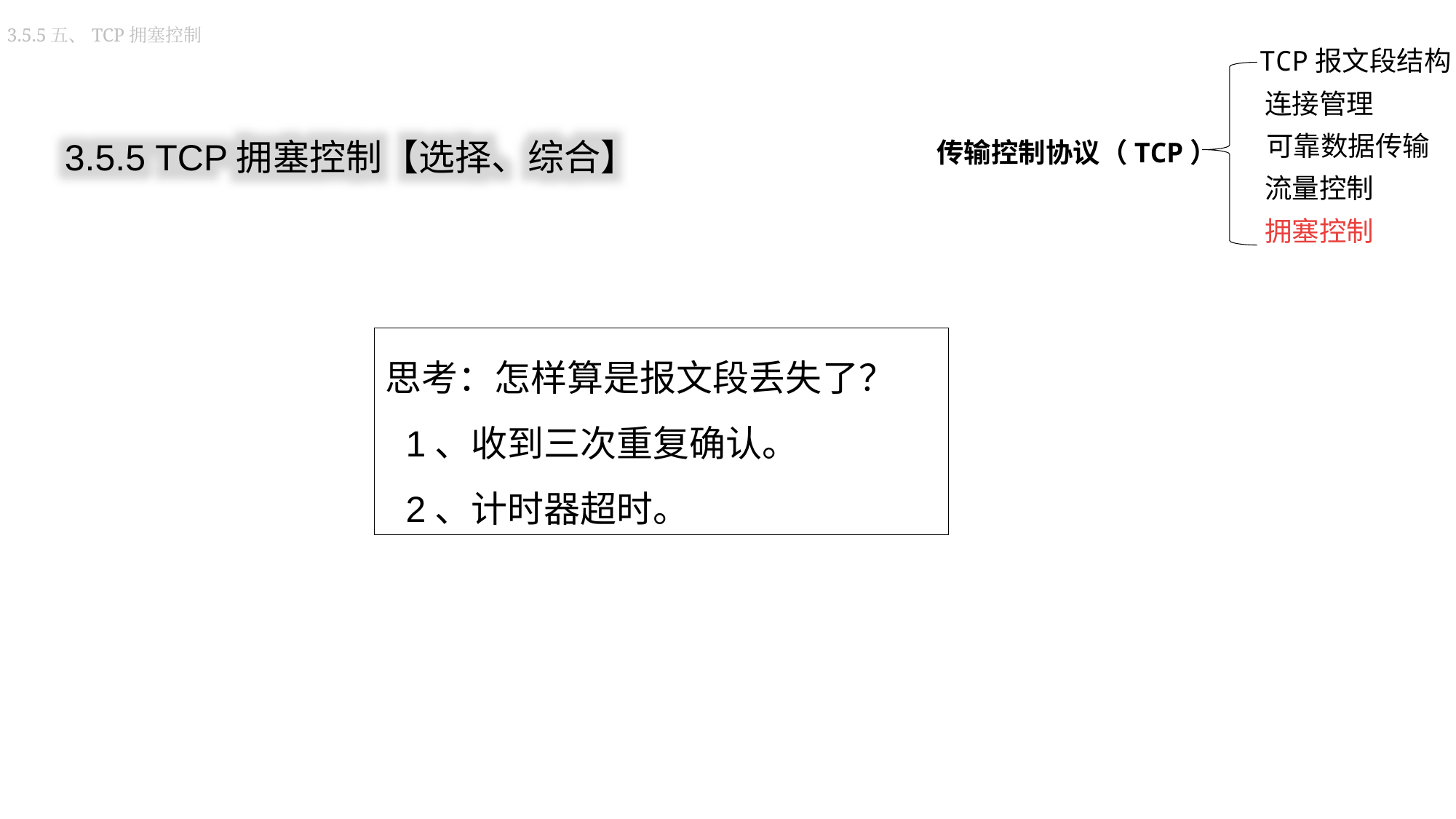

3.5.5五、TCP拥塞控制
TCP报文段结构

连接管理
传输控制协议（TCP）
可靠数据传输
流量控制
拥塞控制
3.5.5 TCP拥塞控制【选择、综合】
思考：怎样算是报文段丢失了？
  1、收到三次重复确认。
  2、计时器超时。